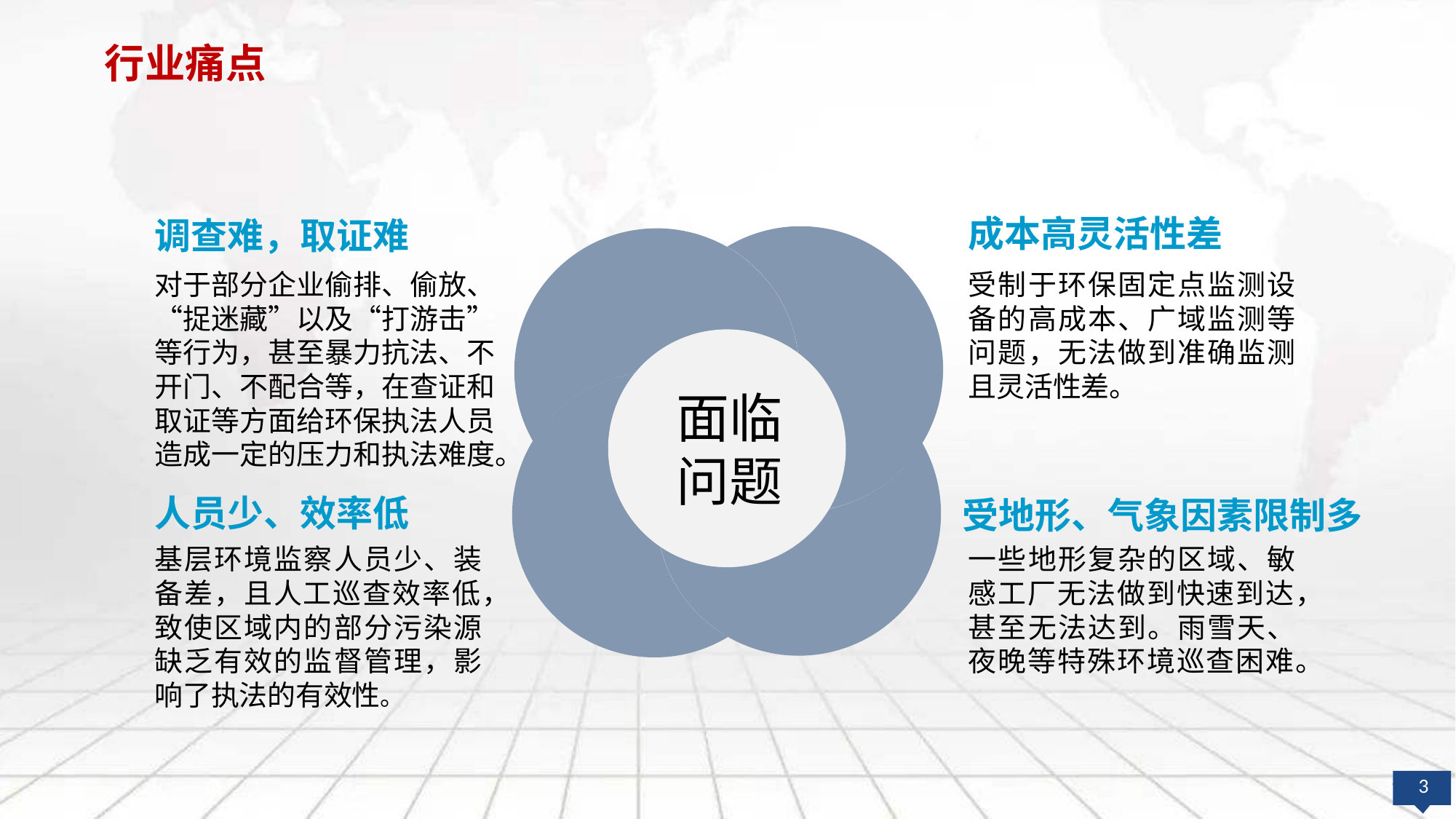

行业痛点
成本高灵活性差
调查难，取证难

对于部分企业偷排、偷放、“捉迷藏”以及“打游击”等行为，甚至暴力抗法、不开门、不配合等，在查证和取证等方面给环保执法人员造成一定的压力和执法难度。
受制于环保固定点监测设备的高成本、广域监测等问题，无法做到准确监测且灵活性差。

面临问题
人员少、效率低
受地形、气象因素限制多
基层环境监察人员少、装备差，且人工巡查效率低，致使区域内的部分污染源缺乏有效的监督管理，影响了执法的有效性。
一些地形复杂的区域、敏感工厂无法做到快速到达，甚至无法达到。雨雪天、夜晚等特殊环境巡查困难。